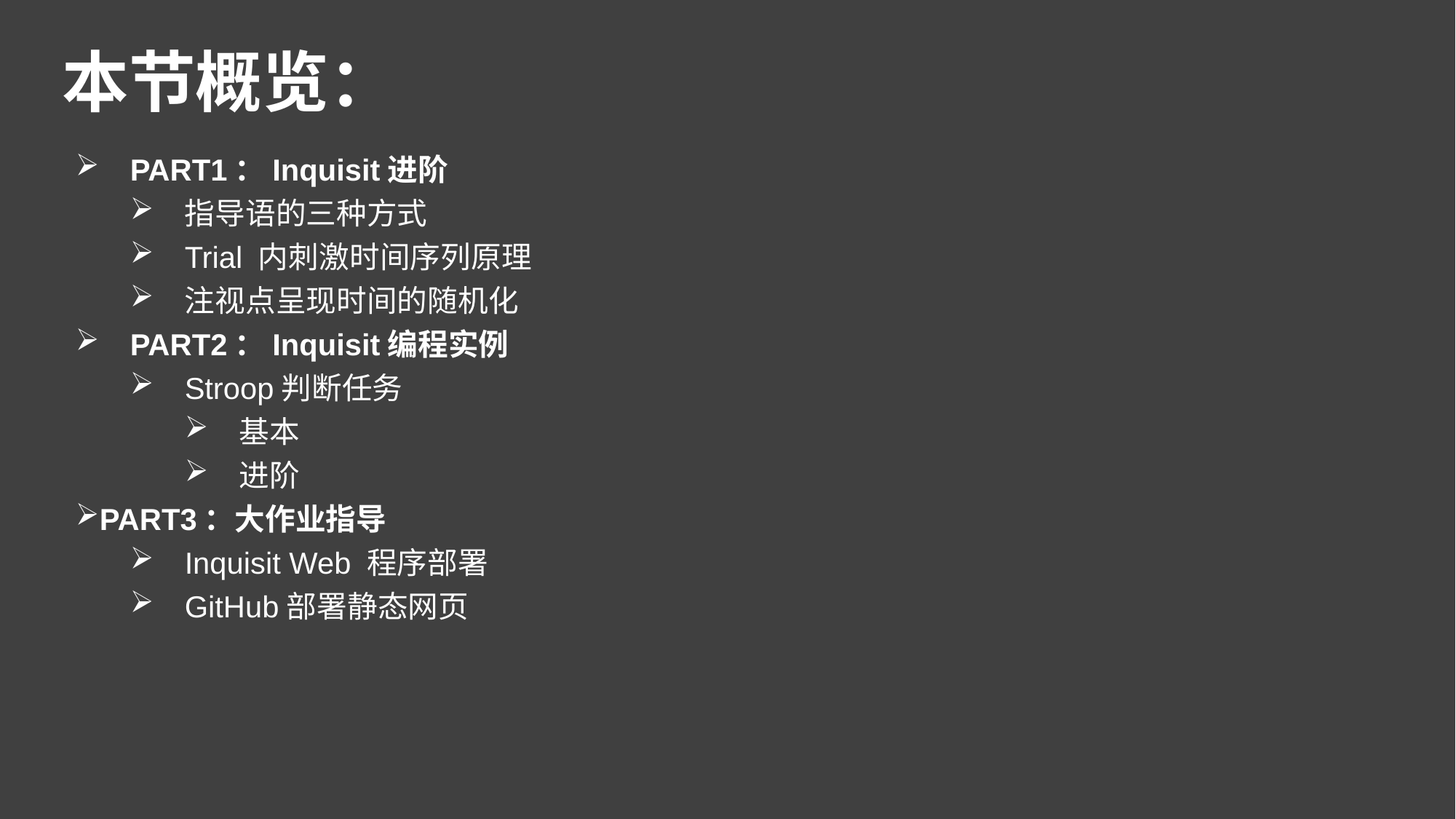

# 本节概览：
PART1：Inquisit进阶
指导语的三种方式
Trial 内刺激时间序列原理
注视点呈现时间的随机化
PART2：Inquisit编程实例
Stroop判断任务
基本
进阶
PART3：大作业指导
Inquisit Web 程序部署
GitHub部署静态网页